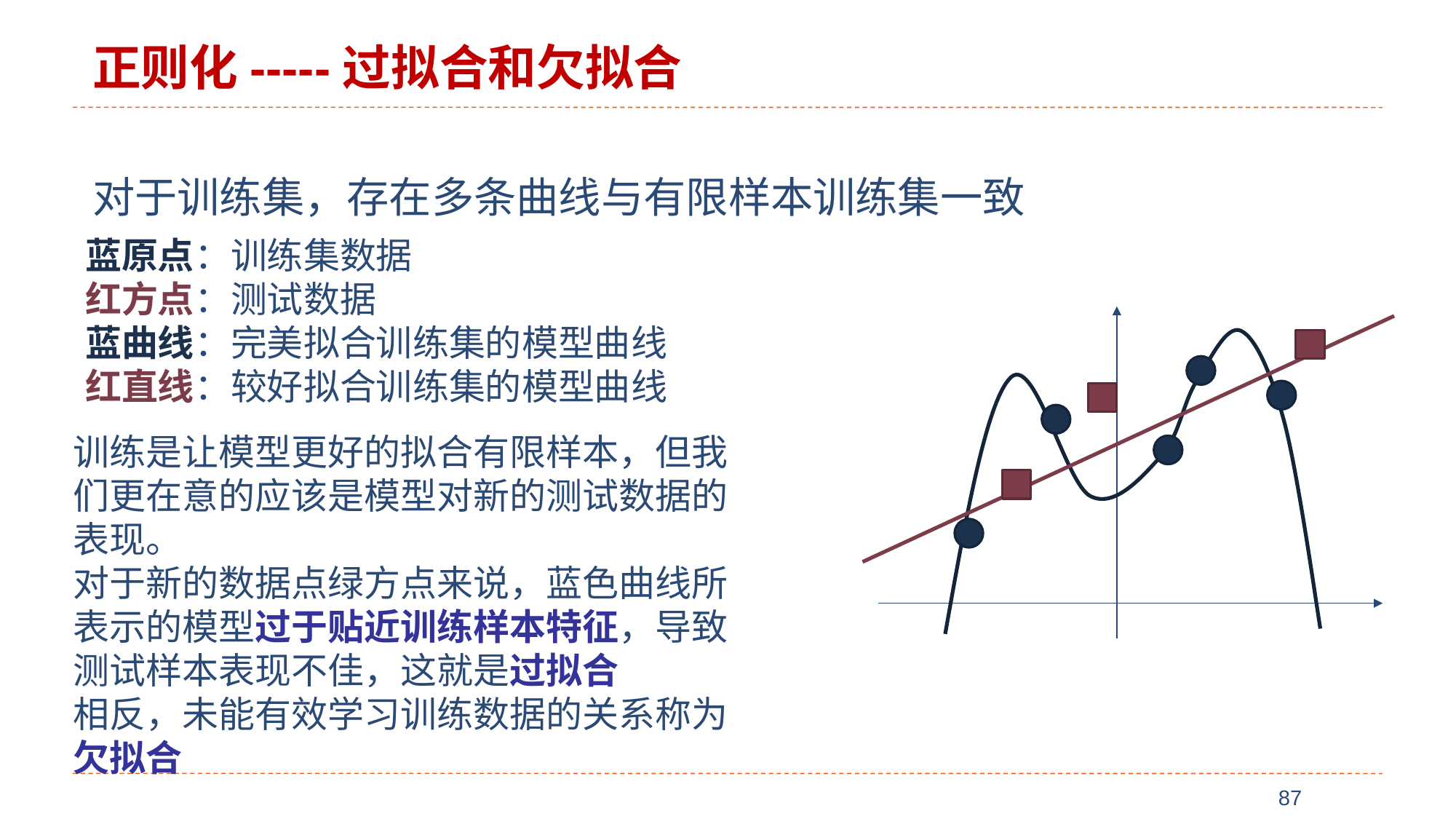

正则化-----过拟合和欠拟合
对于训练集，存在多条曲线与有限样本训练集一致
蓝原点：训练集数据
红方点：测试数据
蓝曲线：完美拟合训练集的模型曲线
红直线：较好拟合训练集的模型曲线

训练是让模型更好的拟合有限样本，但我们更在意的应该是模型对新的测试数据的表现。
对于新的数据点绿方点来说，蓝色曲线所表示的模型过于贴近训练样本特征，导致测试样本表现不佳，这就是过拟合
相反，未能有效学习训练数据的关系称为欠拟合